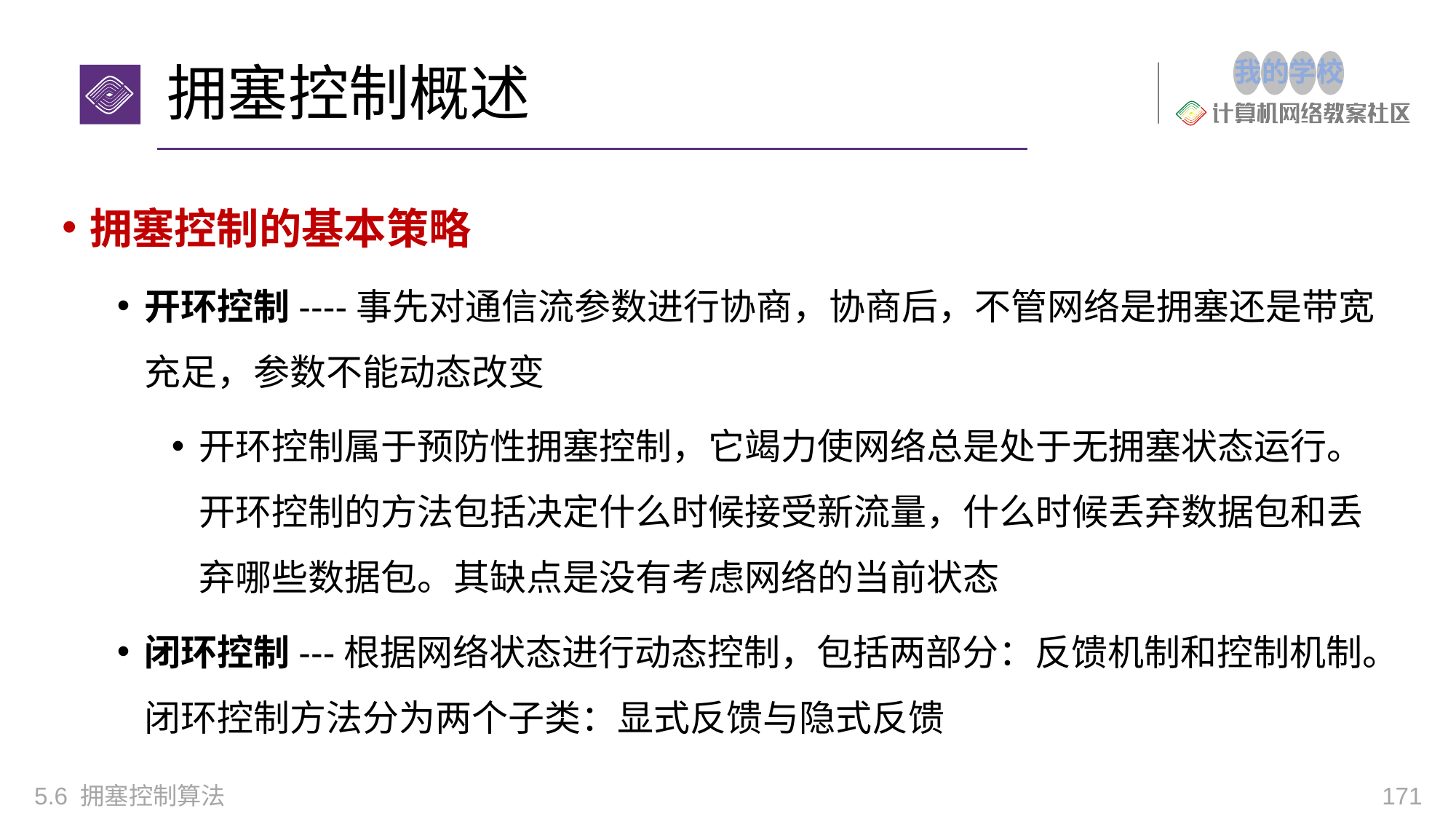

# 拥塞控制概述
拥塞控制的基本策略
开环控制----事先对通信流参数进行协商，协商后，不管网络是拥塞还是带宽充足，参数不能动态改变
开环控制属于预防性拥塞控制，它竭力使网络总是处于无拥塞状态运行。开环控制的方法包括决定什么时候接受新流量，什么时候丢弃数据包和丢弃哪些数据包。其缺点是没有考虑网络的当前状态
闭环控制---根据网络状态进行动态控制，包括两部分：反馈机制和控制机制。闭环控制方法分为两个子类：显式反馈与隐式反馈
5.6 拥塞控制算法
171